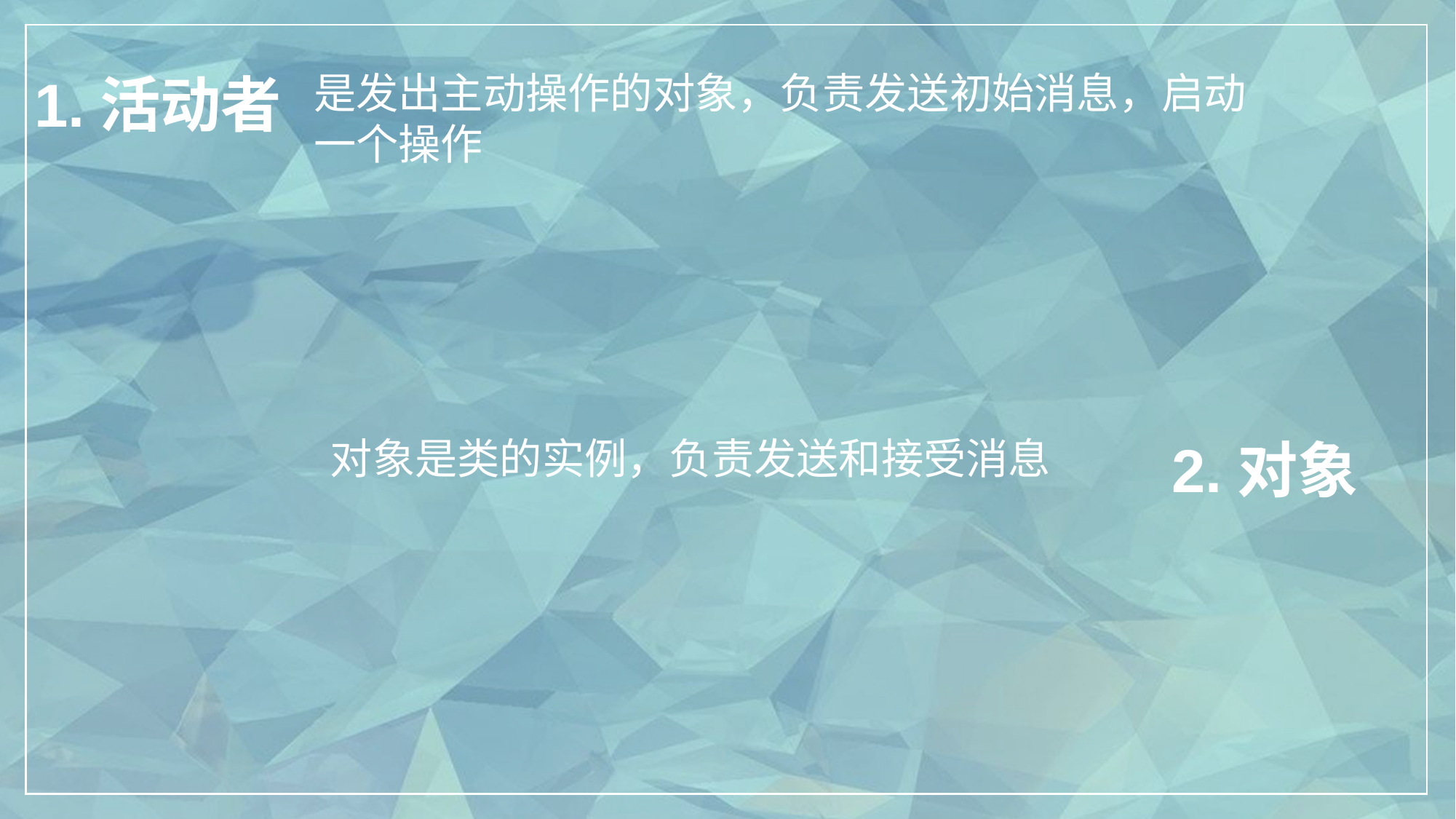

1.活动者
是发出主动操作的对象，负责发送初始消息，启动一个操作
对象是类的实例，负责发送和接受消息

2.对象